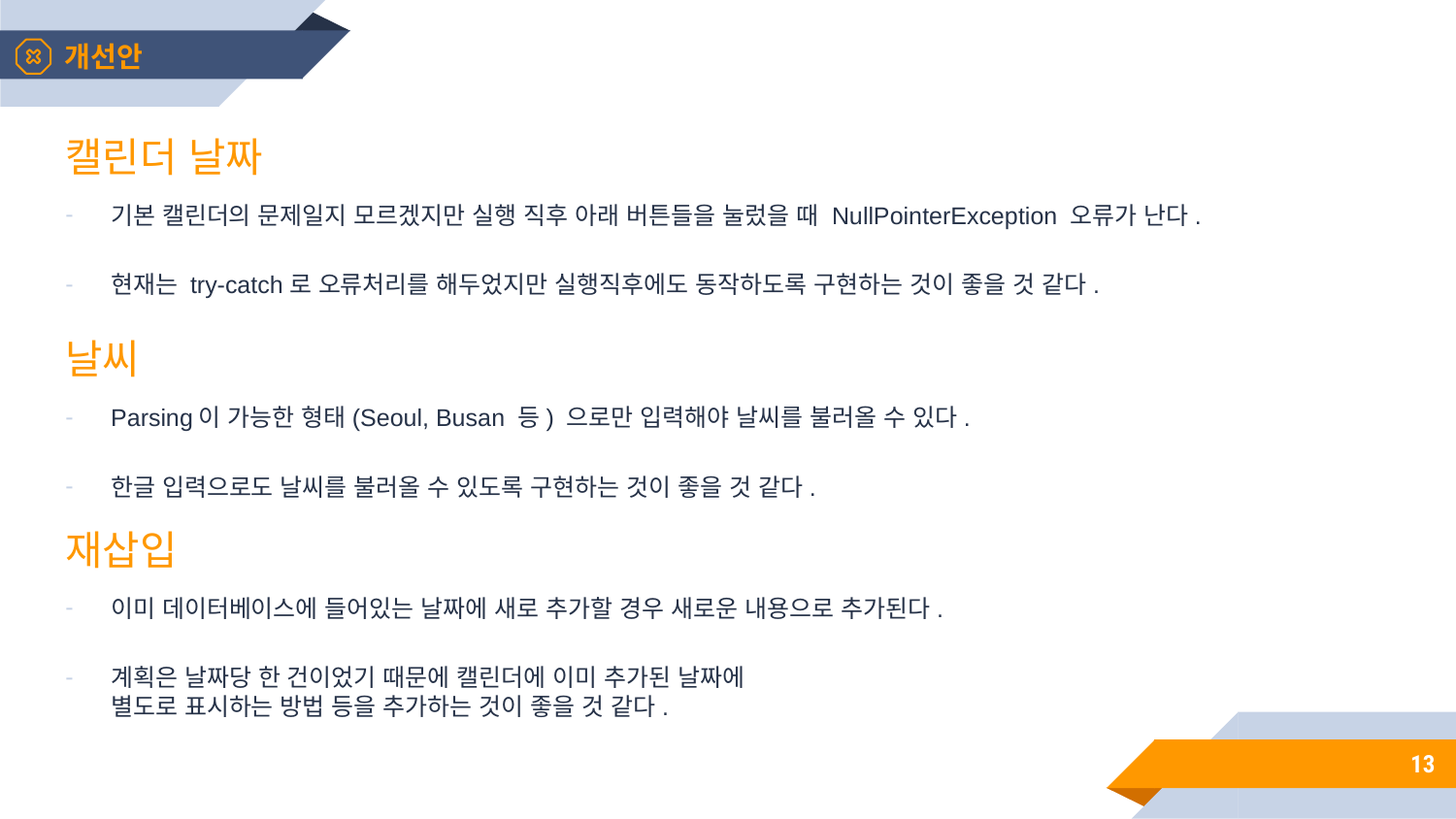

개선안

캘린더 날짜
기본 캘린더의 문제일지 모르겠지만 실행 직후 아래 버튼들을 눌렀을 때 NullPointerException 오류가 난다.
현재는 try-catch로 오류처리를 해두었지만 실행직후에도 동작하도록 구현하는 것이 좋을 것 같다.
날씨
Parsing이 가능한 형태(Seoul, Busan 등) 으로만 입력해야 날씨를 불러올 수 있다.
한글 입력으로도 날씨를 불러올 수 있도록 구현하는 것이 좋을 것 같다.
재삽입
이미 데이터베이스에 들어있는 날짜에 새로 추가할 경우 새로운 내용으로 추가된다.
계획은 날짜당 한 건이었기 때문에 캘린더에 이미 추가된 날짜에
별도로 표시하는 방법 등을 추가하는 것이 좋을 것 같다.
13